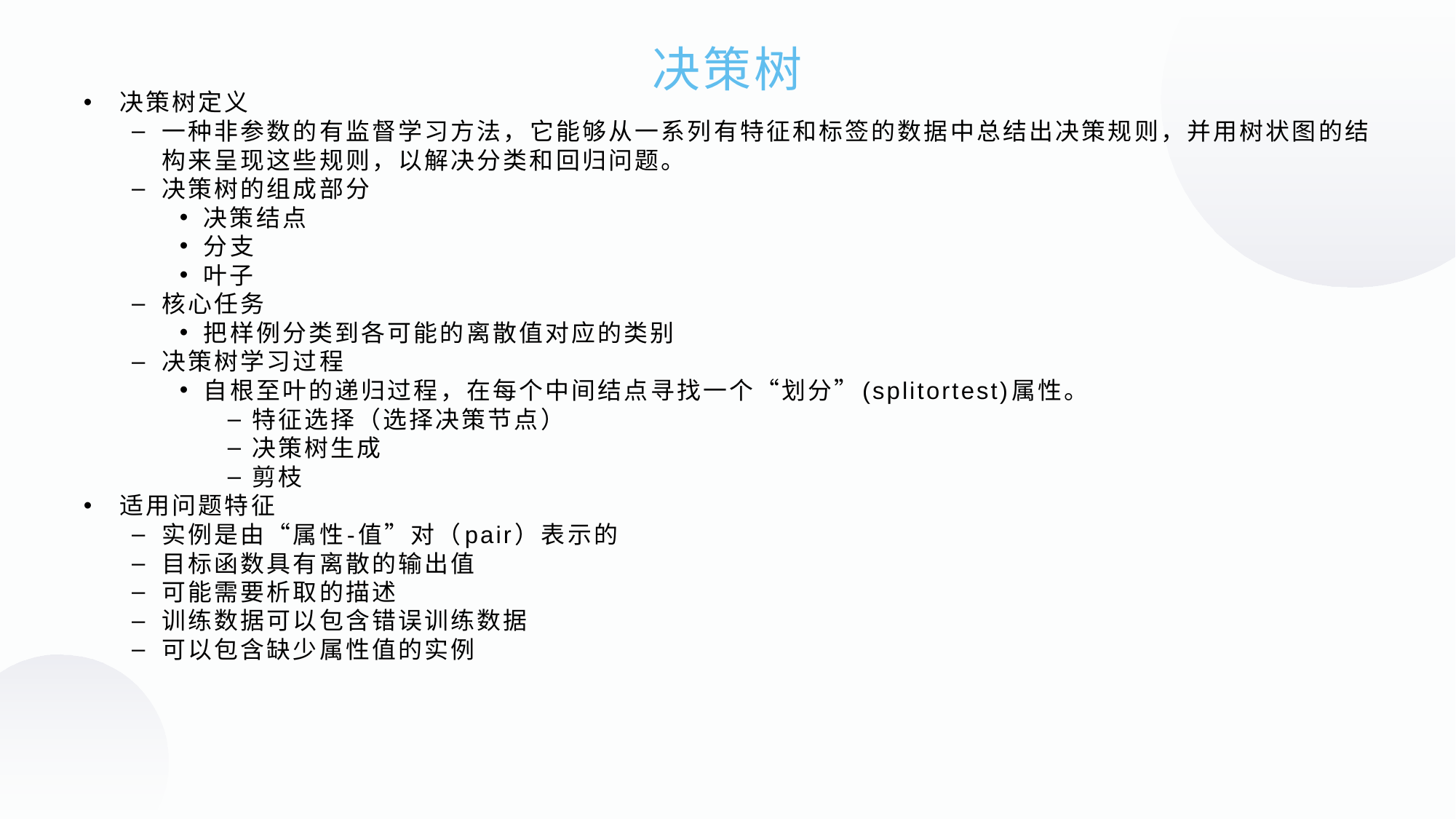

决策树
决策树定义
一种非参数的有监督学习方法，它能够从一系列有特征和标签的数据中总结出决策规则，并用树状图的结构来呈现这些规则，以解决分类和回归问题。
决策树的组成部分
决策结点
分支
叶子
核心任务
把样例分类到各可能的离散值对应的类别
决策树学习过程
自根至叶的递归过程，在每个中间结点寻找一个“划分”(splitortest)属性。
特征选择（选择决策节点）
决策树生成
剪枝
适用问题特征
实例是由“属性-值”对（pair）表示的
目标函数具有离散的输出值
可能需要析取的描述
训练数据可以包含错误训练数据
可以包含缺少属性值的实例